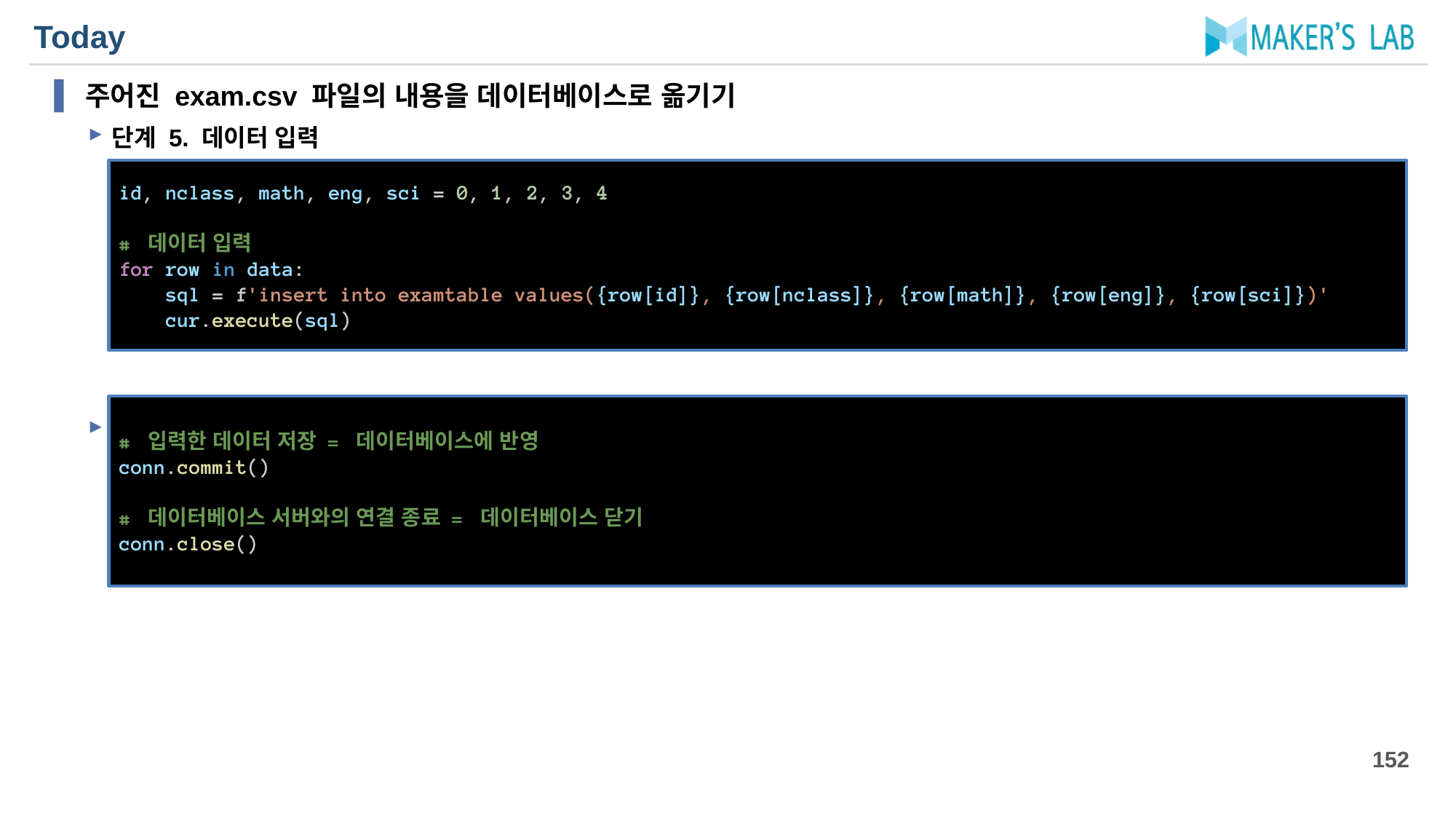

# Today
주어진 exam.csv 파일의 내용을 데이터베이스로 옮기기
단계 5. 데이터 입력

단계 6. 입력한 데이터를 데이터베이스에 저장 그리고 서버와의 연결 종료

id, nclass, math, eng, sci = 0, 1, 2, 3, 4
# 데이터 입력
for row in data:
    sql = f'insert into examtable values({row[id]}, {row[nclass]}, {row[math]}, {row[eng]}, {row[sci]})'
    cur.execute(sql)

# 입력한 데이터 저장 = 데이터베이스에 반영
conn.commit()
# 데이터베이스 서버와의 연결 종료 = 데이터베이스 닫기
conn.close()

152